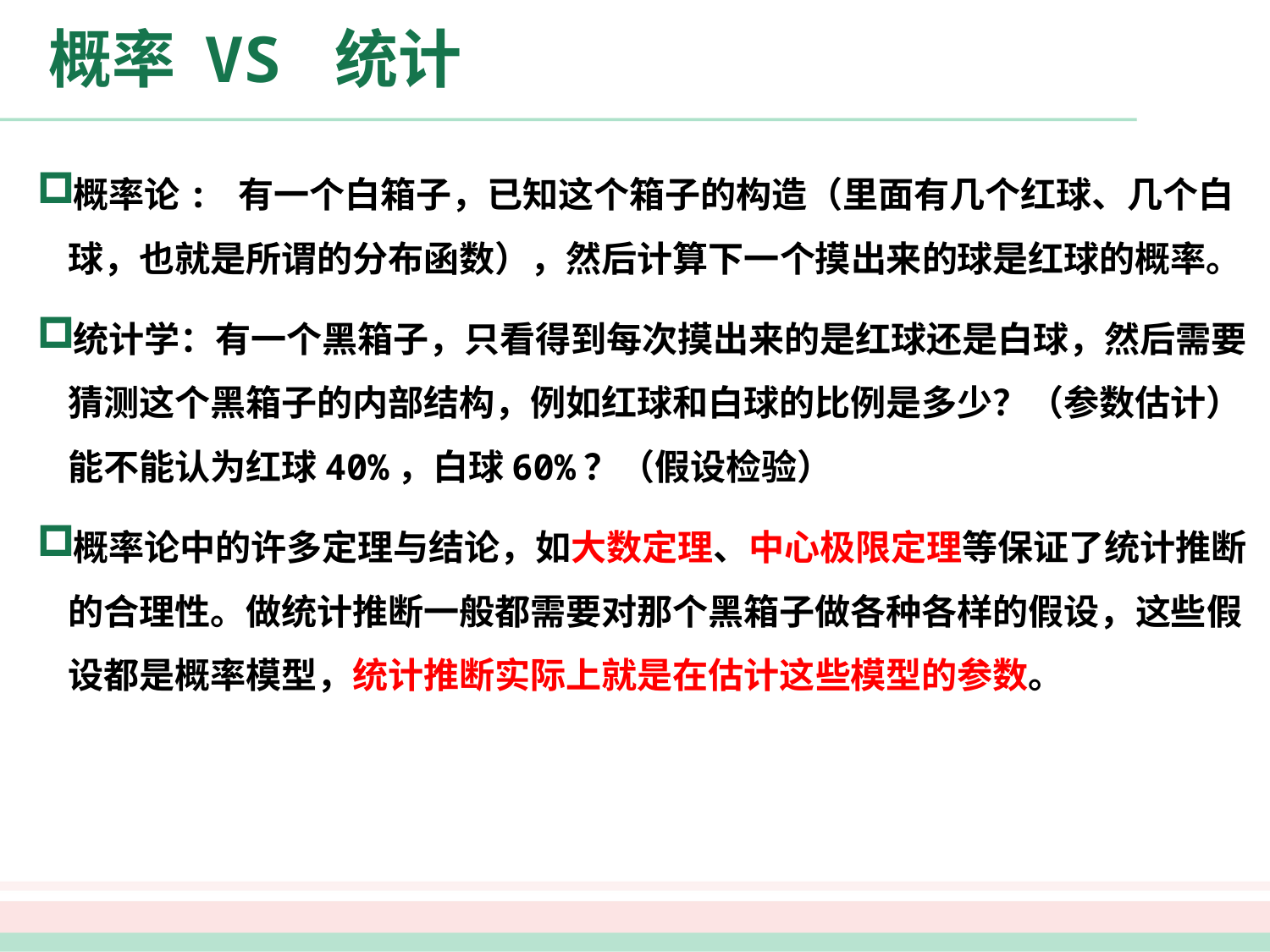

# 概率 VS 统计
概率论: 有一个白箱子，已知这个箱子的构造（里面有几个红球、几个白球，也就是所谓的分布函数），然后计算下一个摸出来的球是红球的概率。
统计学：有一个黑箱子，只看得到每次摸出来的是红球还是白球，然后需要猜测这个黑箱子的内部结构，例如红球和白球的比例是多少？（参数估计）能不能认为红球40%，白球60%？（假设检验）
概率论中的许多定理与结论，如大数定理、中心极限定理等保证了统计推断的合理性。做统计推断一般都需要对那个黑箱子做各种各样的假设，这些假设都是概率模型，统计推断实际上就是在估计这些模型的参数。